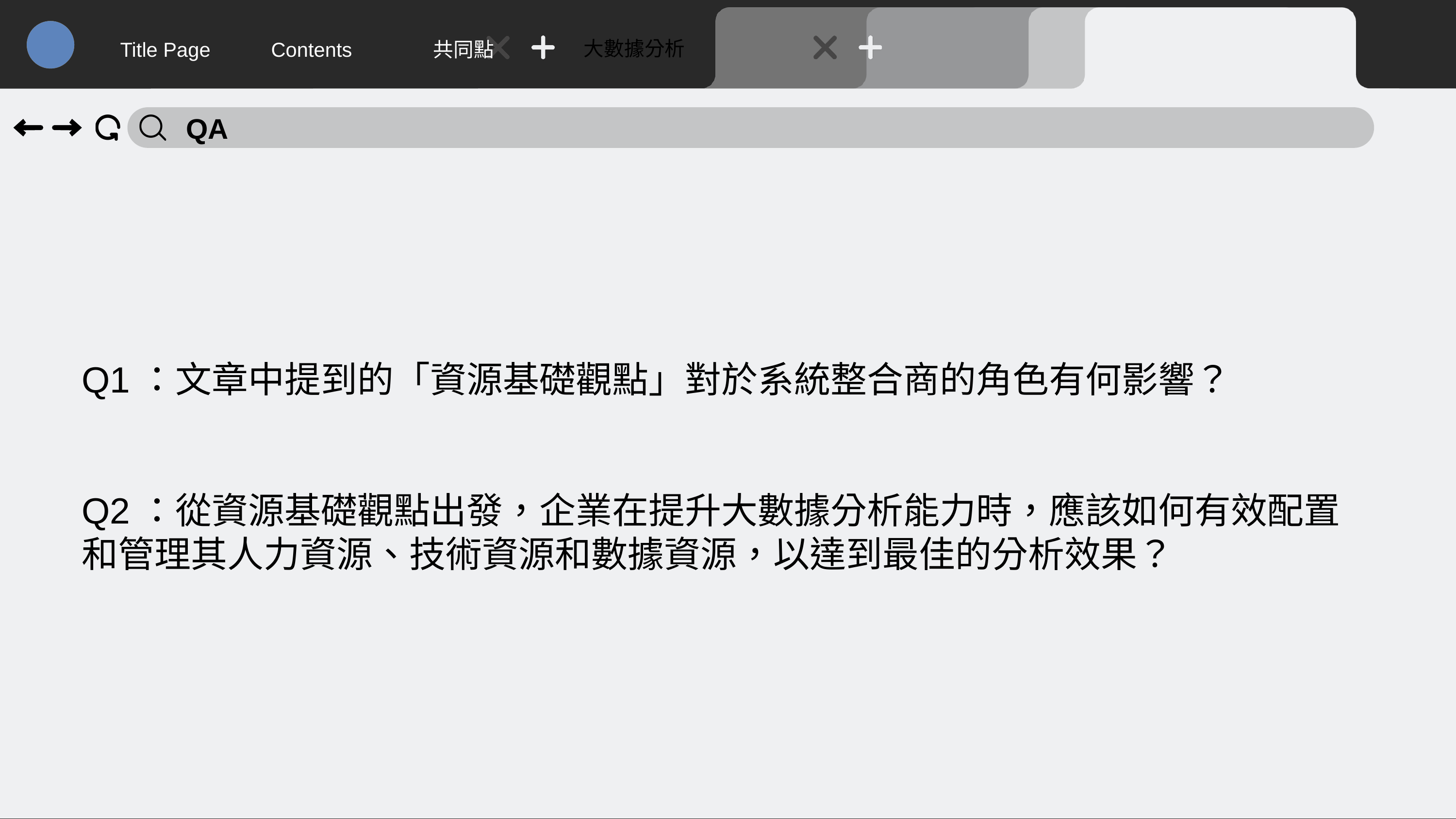

QA

大數據分析
Title Page
Contents
共同點

QA
Q1：文章中提到的「資源基礎觀點」對於系統整合商的角色有何影響？

Q2：從資源基礎觀點出發，企業在提升大數據分析能力時，應該如何有效配置和管理其人力資源、技術資源和數據資源，以達到最佳的分析效果？
63